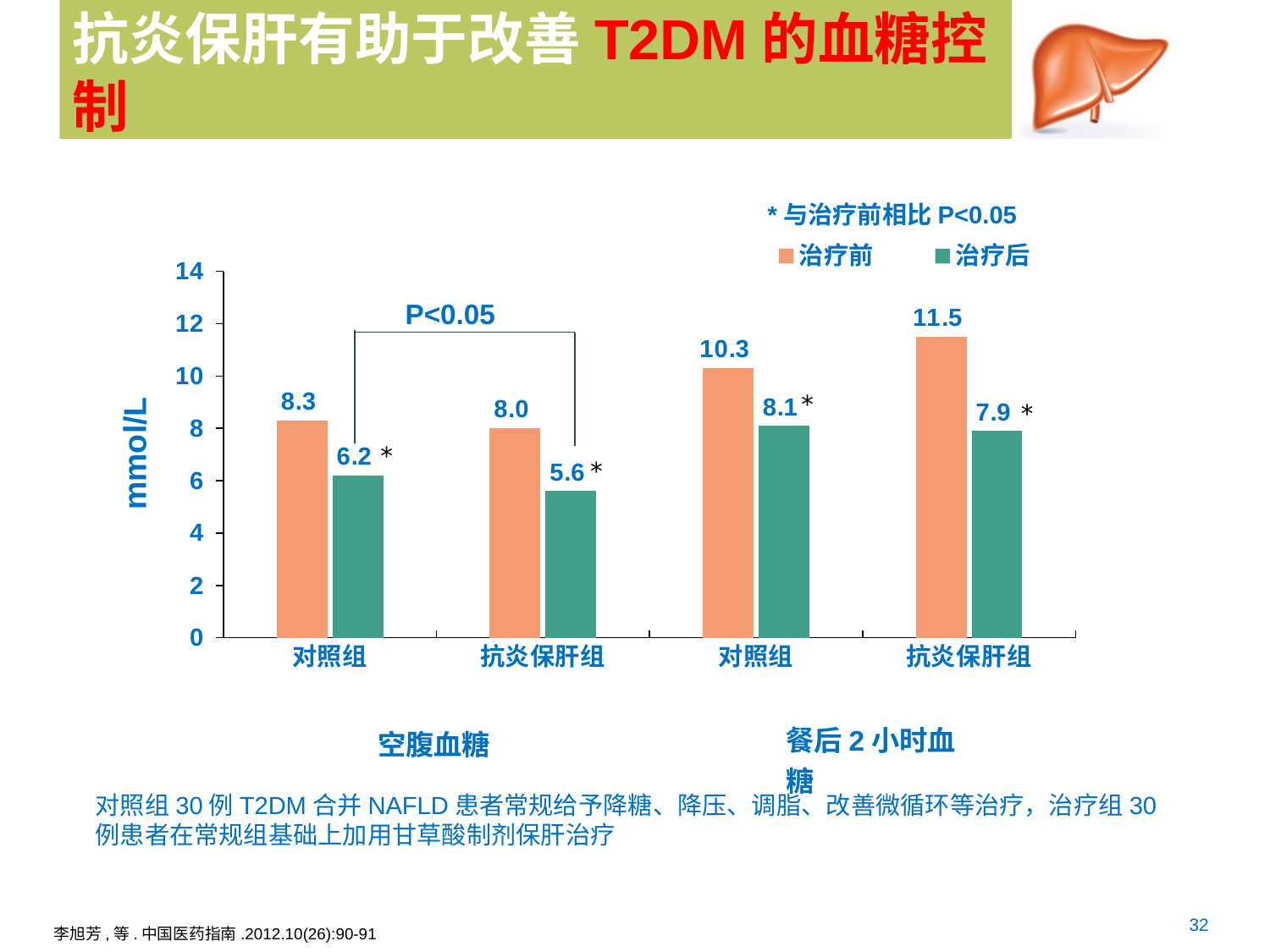

# 抗炎保肝有助于改善T2DM的血糖控制
*与治疗前相比P<0.05

### Chart

| Category | 治疗前 | 治疗后 |
|---|---|---|
| 对照组 | 8.3 | 6.2 |
| 抗炎保肝组 | 8.0 | 5.6 |
| 对照组 | 10.3 | 8.1 |
| 抗炎保肝组 | 11.5 | 7.9 |
P<0.05
*
*
mmol/L
*
*
餐后2小时血糖
空腹血糖
对照组30例T2DM合并NAFLD患者常规给予降糖、降压、调脂、改善微循环等治疗，治疗组30例患者在常规组基础上加用甘草酸制剂保肝治疗
32
李旭芳,等.中国医药指南.2012.10(26):90-91